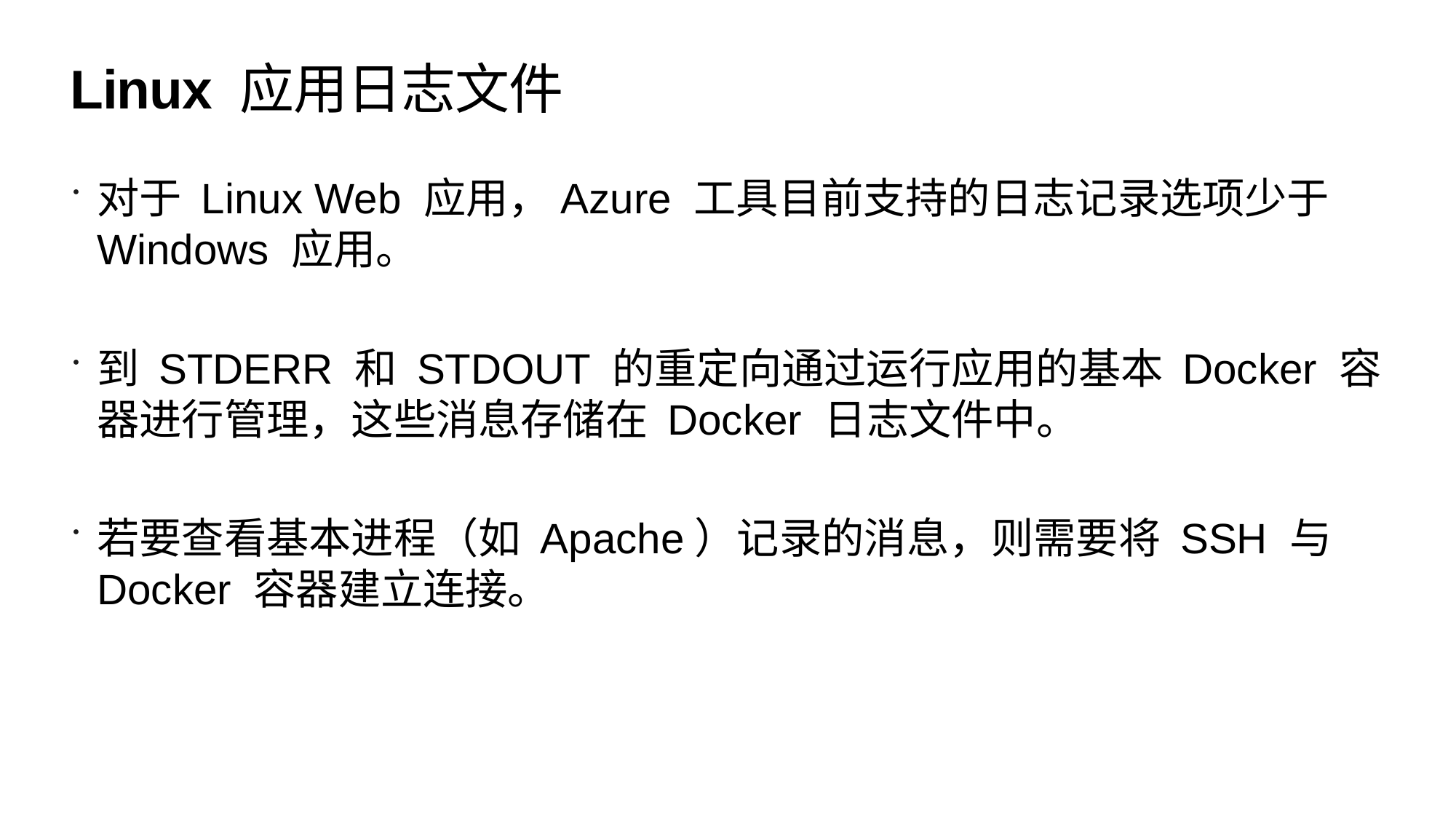

# Linux 应用日志文件
对于 Linux Web 应用，Azure 工具目前支持的日志记录选项少于 Windows 应用。

到 STDERR 和 STDOUT 的重定向通过运行应用的基本 Docker 容器进行管理，这些消息存储在 Docker 日志文件中。

若要查看基本进程（如 Apache）记录的消息，则需要将 SSH 与 Docker 容器建立连接。